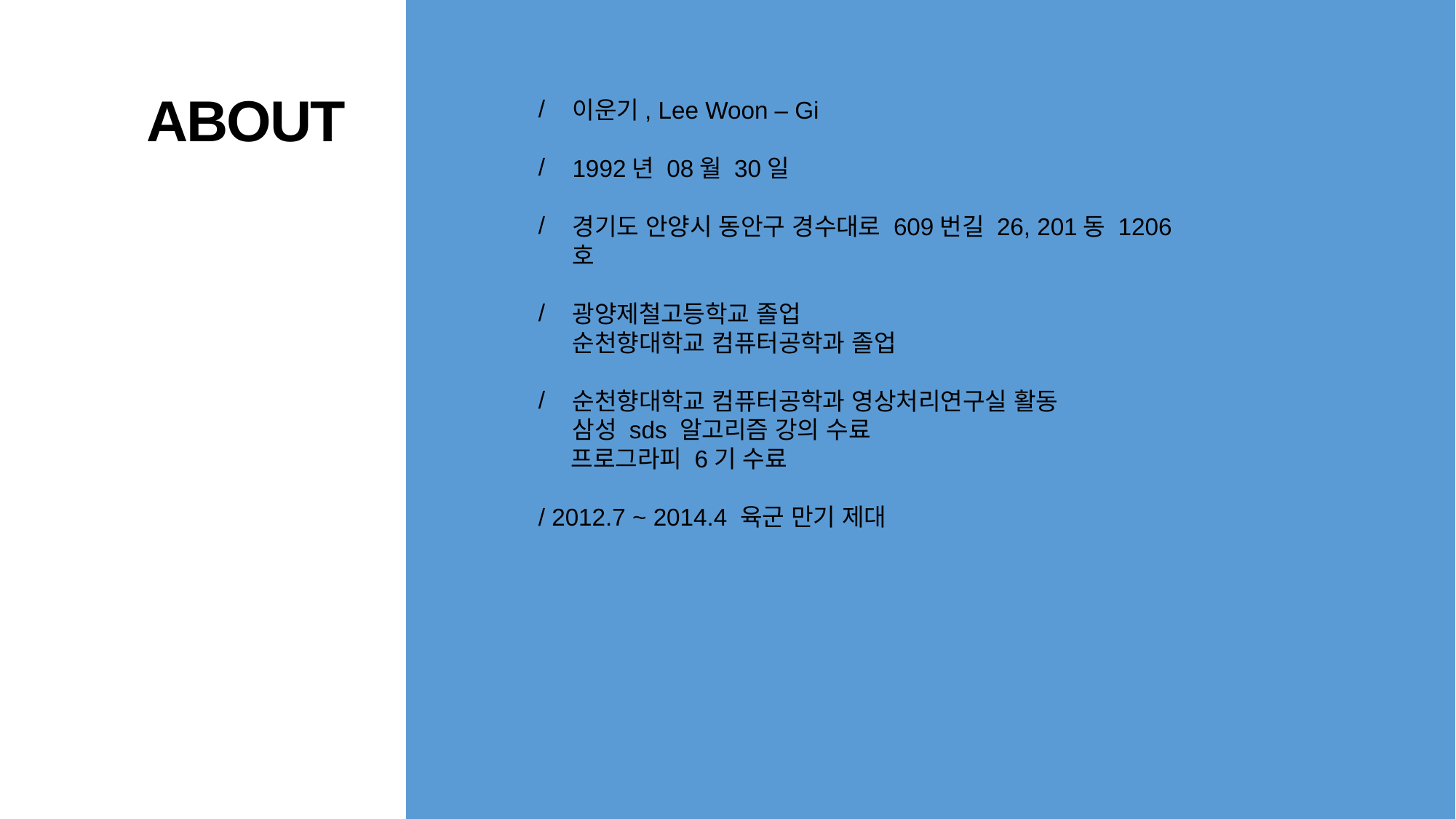

이운기, Lee Woon – Gi

1992년 08월 30일

경기도 안양시 동안구 경수대로 609번길 26, 201동 1206호

광양제철고등학교 졸업
순천향대학교 컴퓨터공학과 졸업

순천향대학교 컴퓨터공학과 영상처리연구실 활동
삼성 sds 알고리즘 강의 수료
    프로그라피 6기 수료

/ 2012.7 ~ 2014.4 육군 만기 제대
ABOUT